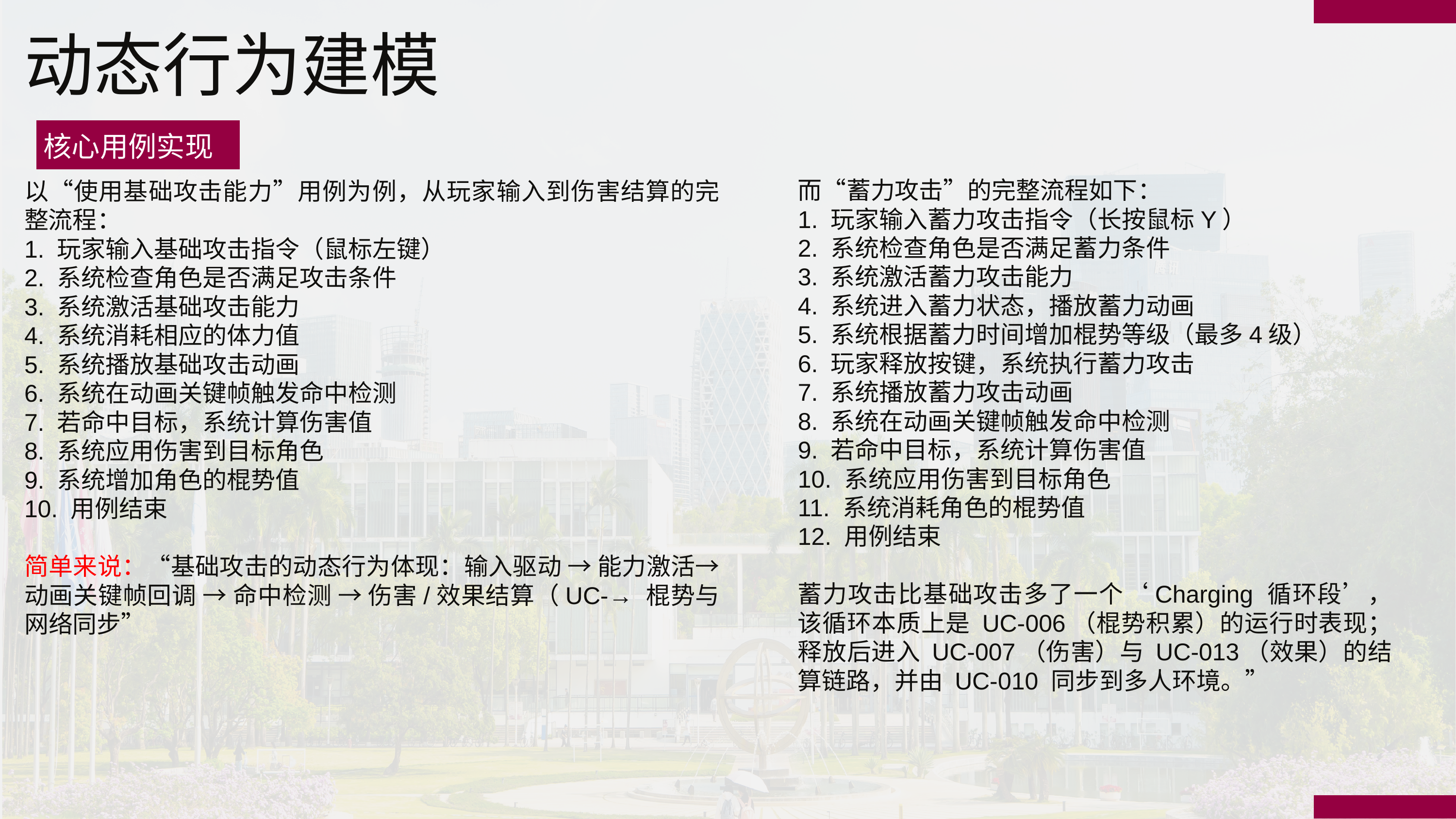

动态行为建模

核心用例实现

而“蓄力攻击”的完整流程如下：
1. 玩家输入蓄力攻击指令（长按鼠标Y）
2. 系统检查角色是否满足蓄力条件
3. 系统激活蓄力攻击能力
4. 系统进入蓄力状态，播放蓄力动画
5. 系统根据蓄力时间增加棍势等级（最多4级）
6. 玩家释放按键，系统执行蓄力攻击
7. 系统播放蓄力攻击动画
8. 系统在动画关键帧触发命中检测
9. 若命中目标，系统计算伤害值
10. 系统应用伤害到目标角色
11. 系统消耗角色的棍势值
12. 用例结束

蓄力攻击比基础攻击多了一个‘Charging 循环段’，该循环本质上是 UC-006（棍势积累）的运行时表现；释放后进入 UC-007（伤害）与 UC-013（效果）的结算链路，并由 UC-010 同步到多人环境。”
以“使用基础攻击能力”用例为例，从玩家输入到伤害结算的完整流程：
1. 玩家输入基础攻击指令（鼠标左键）
2. 系统检查角色是否满足攻击条件
3. 系统激活基础攻击能力
4. 系统消耗相应的体力值
5. 系统播放基础攻击动画
6. 系统在动画关键帧触发命中检测
7. 若命中目标，系统计算伤害值
8. 系统应用伤害到目标角色
9. 系统增加角色的棍势值
10. 用例结束

简单来说：“基础攻击的动态行为体现：输入驱动 → 能力激活→ 动画关键帧回调 → 命中检测 → 伤害/效果结算（UC-→ 棍势与网络同步”